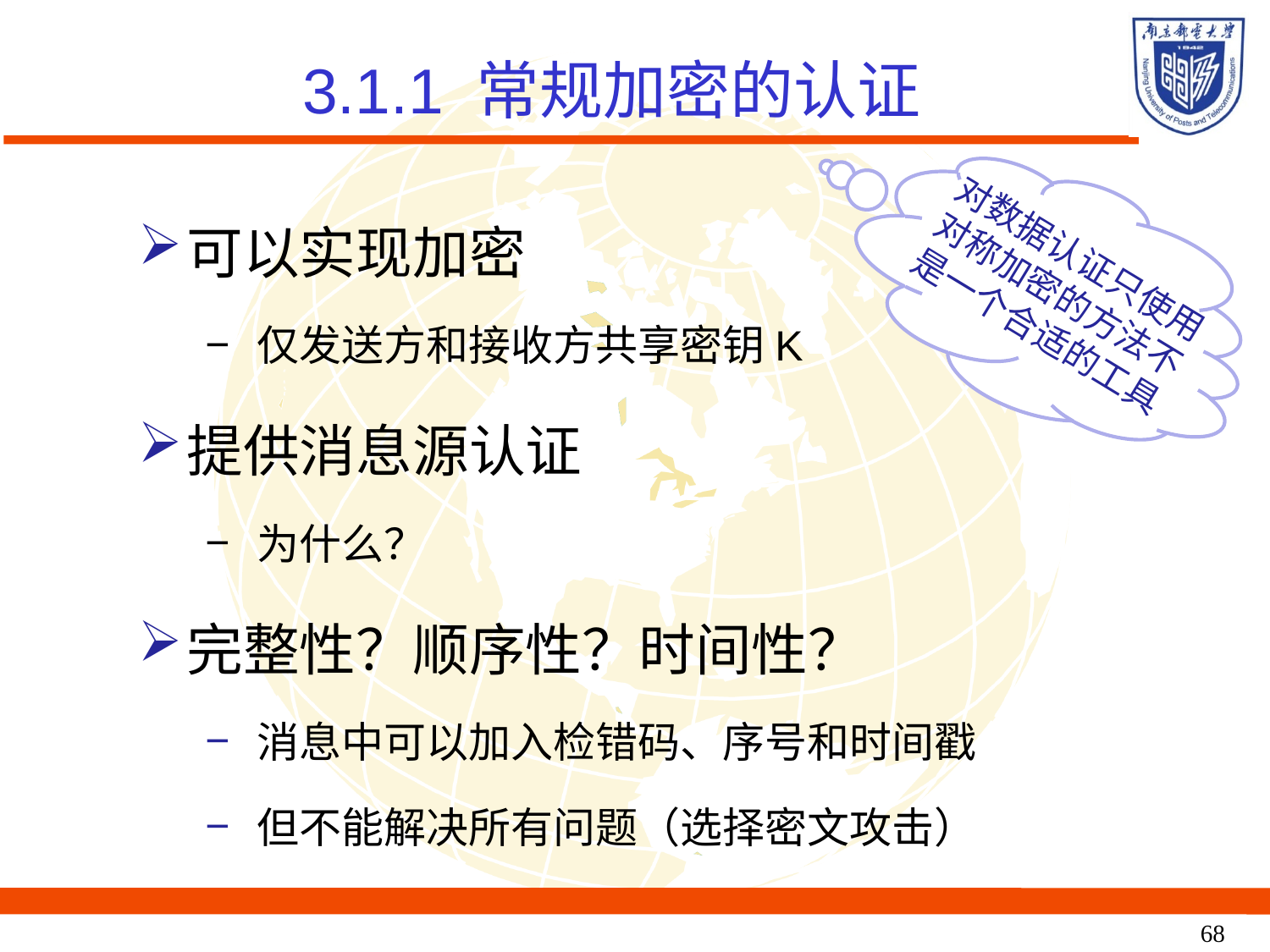

3.1.1 常规加密的认证

可以实现加密
仅发送方和接收方共享密钥K
提供消息源认证
为什么？
完整性？顺序性？时间性？
消息中可以加入检错码、序号和时间戳
但不能解决所有问题（选择密文攻击）
对数据认证只使用对称加密的方法不是一个合适的工具
68